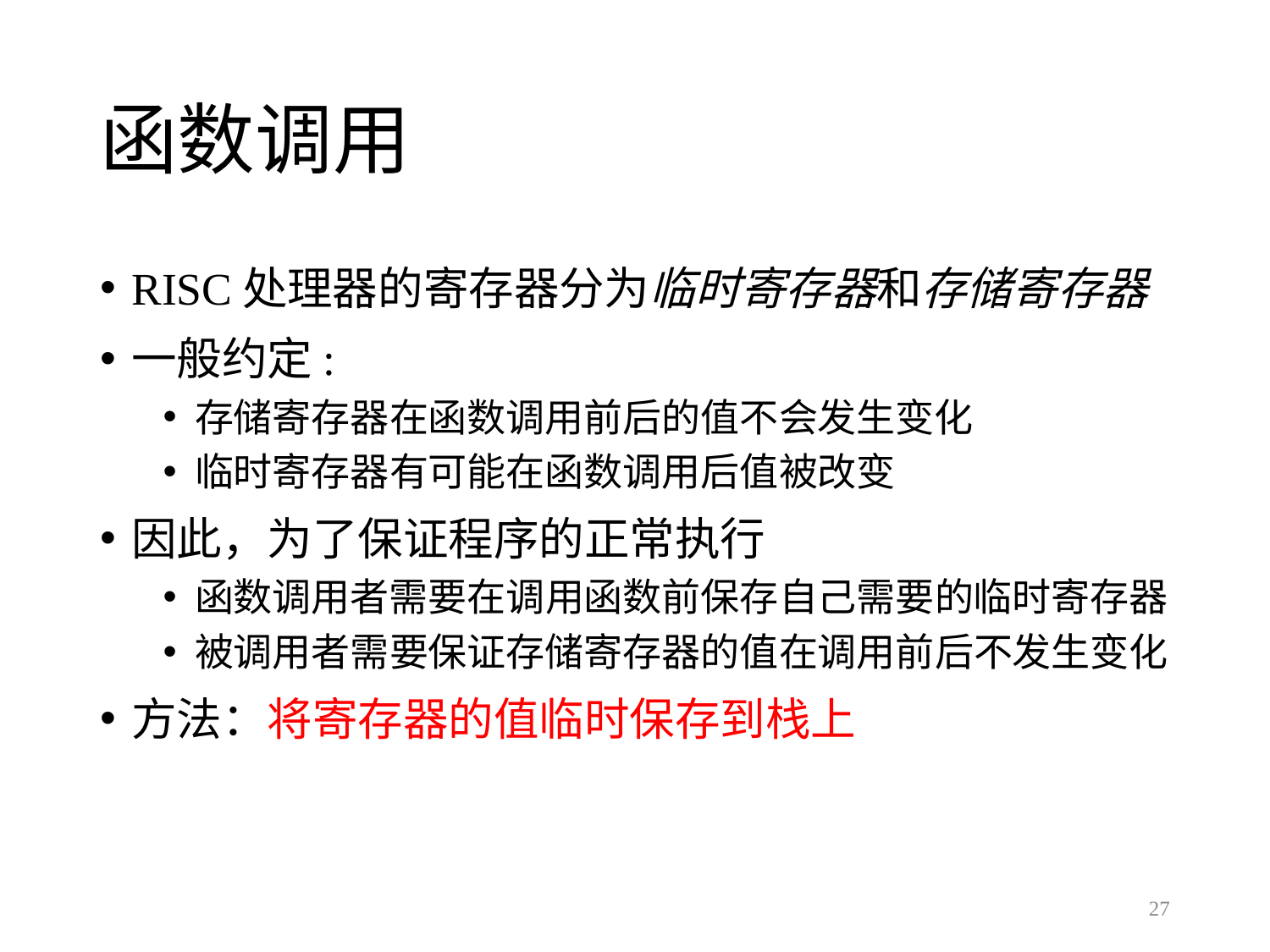

# 函数调用
RISC处理器的寄存器分为临时寄存器和存储寄存器
一般约定:
存储寄存器在函数调用前后的值不会发生变化
临时寄存器有可能在函数调用后值被改变
因此，为了保证程序的正常执行
函数调用者需要在调用函数前保存自己需要的临时寄存器
被调用者需要保证存储寄存器的值在调用前后不发生变化
方法：将寄存器的值临时保存到栈上

27